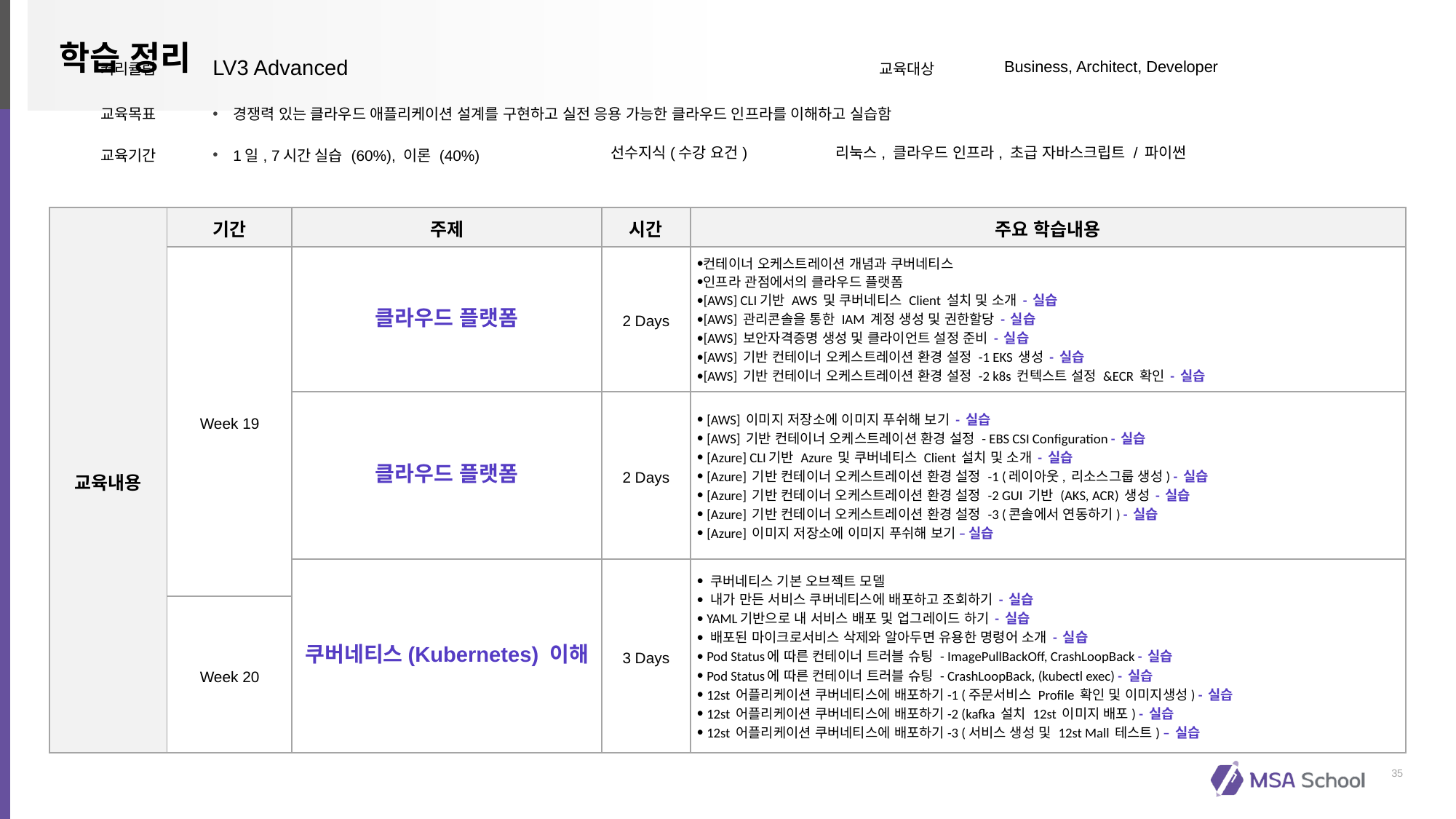

| 커리큘럼 | LV3 Advanced |  | 교육대상 | Business, Architect, Developer |
| --- | --- | --- | --- | --- |
| 교육목표 | 경쟁력 있는 클라우드 애플리케이션 설계를 구현하고 실전 응용 가능한 클라우드 인프라를 이해하고 실습함 |  |  |  |
| 교육기간 | 1일, 7시간 실습 (60%), 이론 (40%) | 선수지식(수강 요건) | 리눅스, 클라우드 인프라, 초급 자바스크립트 / 파이썬 |  |
| 교육내용 | 기간 | 주제 | 시간 | 주요 학습내용 |
| --- | --- | --- | --- | --- |
|  | Week 19 | 클라우드 플랫폼 | 2 Days | 컨테이너 오케스트레이션 개념과 쿠버네티스 인프라 관점에서의 클라우드 플랫폼 [AWS] CLI기반 AWS 및 쿠버네티스 Client 설치 및 소개 - 실습 [AWS] 관리콘솔을 통한 IAM 계정 생성 및 권한할당 - 실습 [AWS] 보안자격증명 생성 및 클라이언트 설정 준비 - 실습 [AWS] 기반 컨테이너 오케스트레이션 환경 설정 -1 EKS 생성 - 실습 [AWS] 기반 컨테이너 오케스트레이션 환경 설정 -2 k8s 컨텍스트 설정 &ECR 확인 - 실습 |
|  |  | 클라우드 플랫폼 | 2 Days | [AWS] 이미지 저장소에 이미지 푸쉬해 보기 - 실습 [AWS] 기반 컨테이너 오케스트레이션 환경 설정 - EBS CSI Configuration - 실습 [Azure] CLI기반 Azure 및 쿠버네티스 Client 설치 및 소개 - 실습 [Azure] 기반 컨테이너 오케스트레이션 환경 설정 -1 (레이아웃, 리소스그룹 생성) - 실습 [Azure] 기반 컨테이너 오케스트레이션 환경 설정 -2 GUI 기반 (AKS, ACR) 생성 - 실습 [Azure] 기반 컨테이너 오케스트레이션 환경 설정 -3 (콘솔에서 연동하기) - 실습 [Azure] 이미지 저장소에 이미지 푸쉬해 보기 – 실습 |
|  |  | 쿠버네티스(Kubernetes) 이해 | 3 Days | 쿠버네티스 기본 오브젝트 모델 내가 만든 서비스 쿠버네티스에 배포하고 조회하기 - 실습 YAML기반으로 내 서비스 배포 및 업그레이드 하기 - 실습 배포된 마이크로서비스 삭제와 알아두면 유용한 명령어 소개 - 실습 Pod Status에 따른 컨테이너 트러블 슈팅 - ImagePullBackOff, CrashLoopBack - 실습 Pod Status에 따른 컨테이너 트러블 슈팅 - CrashLoopBack, (kubectl exec) - 실습 12st 어플리케이션 쿠버네티스에 배포하기-1 (주문서비스 Profile 확인 및 이미지생성) - 실습 12st 어플리케이션 쿠버네티스에 배포하기-2 (kafka 설치 12st 이미지 배포) - 실습 12st 어플리케이션 쿠버네티스에 배포하기-3 (서비스 생성 및 12st Mall 테스트) – 실습 |
|  | Week 20 |  |  |  |